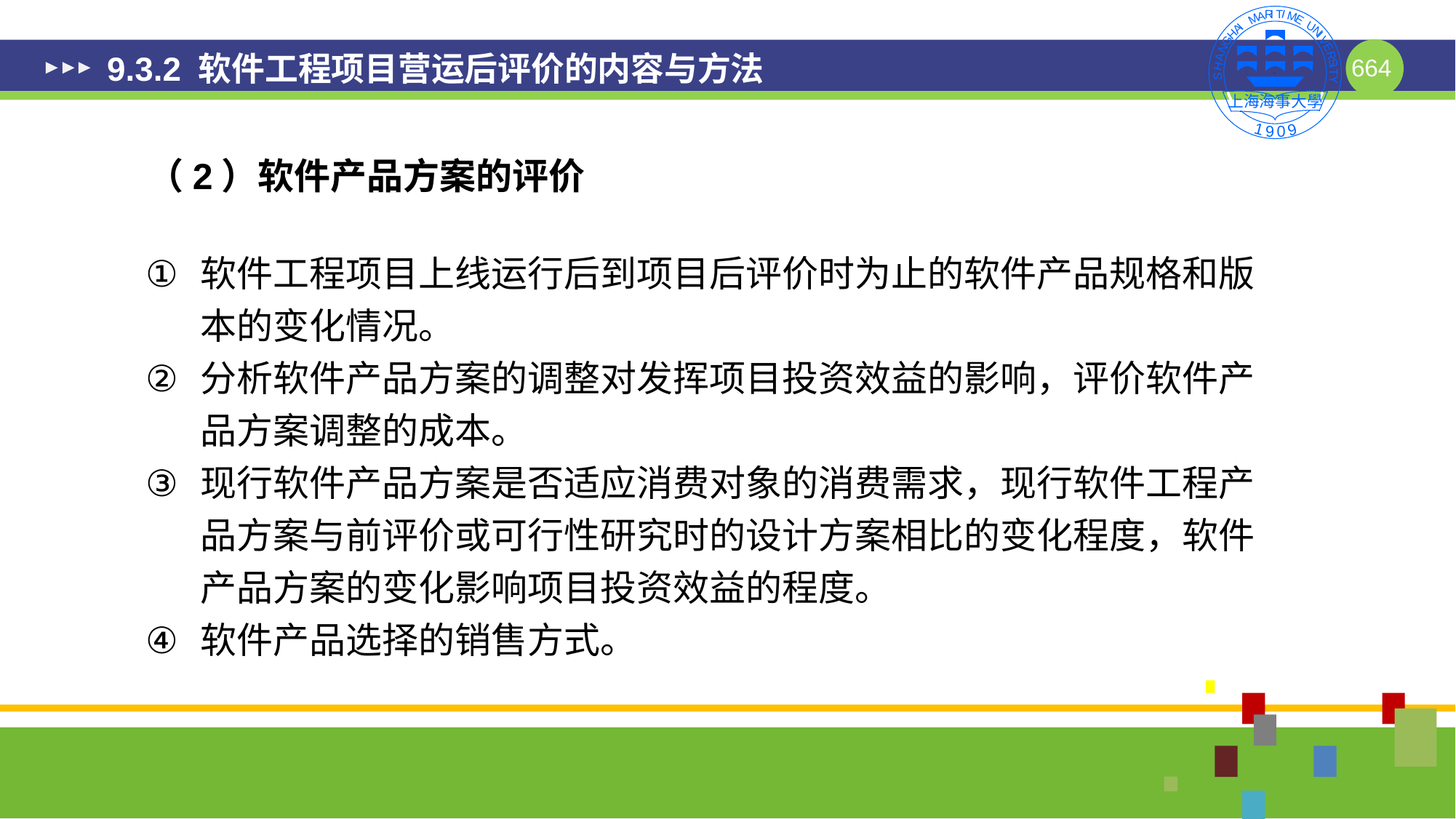

# 9.3.2 软件工程项目营运后评价的内容与方法
（2）软件产品方案的评价
软件工程项目上线运行后到项目后评价时为止的软件产品规格和版本的变化情况。
分析软件产品方案的调整对发挥项目投资效益的影响，评价软件产品方案调整的成本。
现行软件产品方案是否适应消费对象的消费需求，现行软件工程产品方案与前评价或可行性研究时的设计方案相比的变化程度，软件产品方案的变化影响项目投资效益的程度。
软件产品选择的销售方式。

664